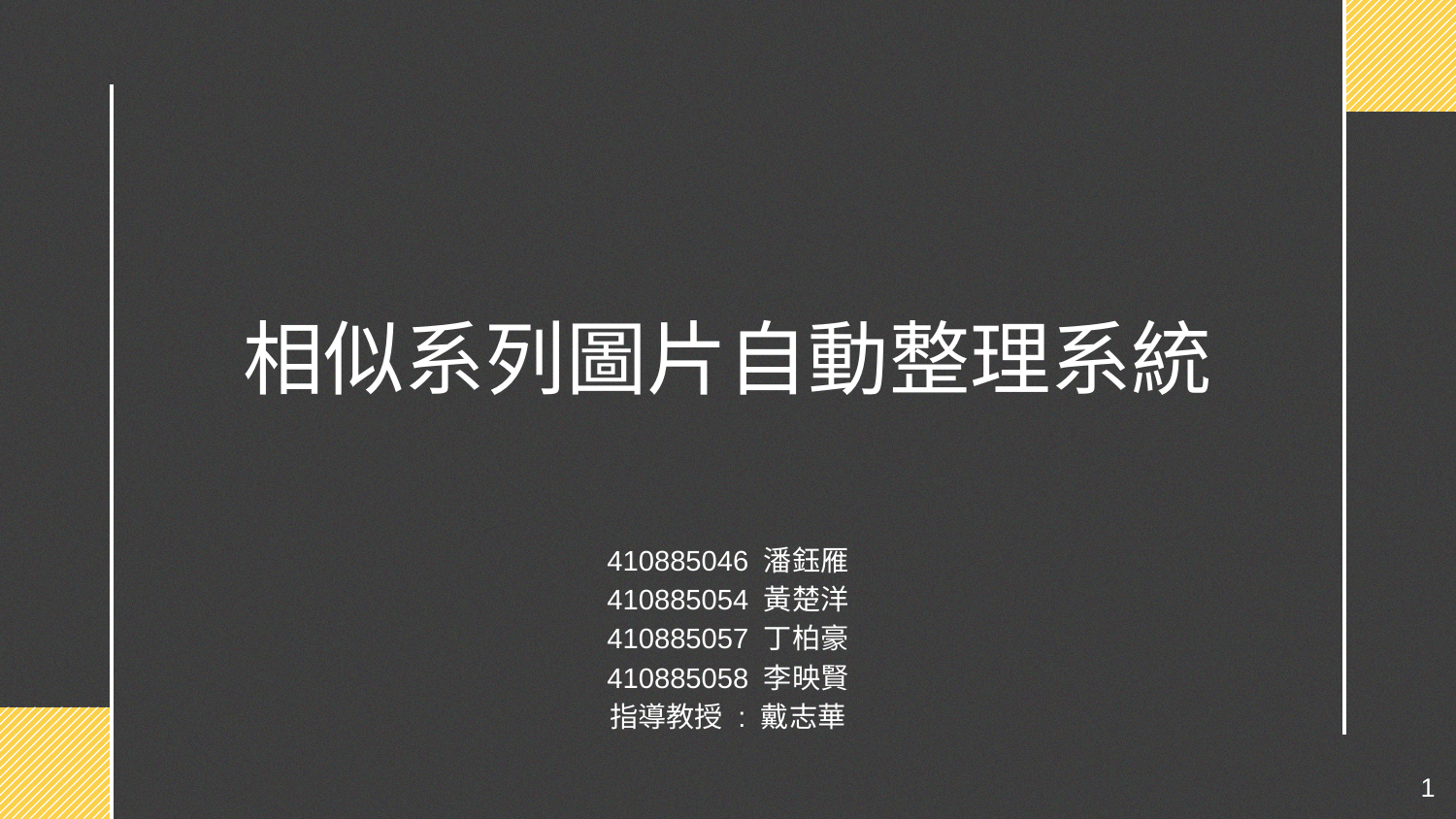

# 相似系列圖片自動整理系統
410885046 潘鈺雁
410885054 黃楚洋
410885057 丁柏豪
410885058 李映賢
指導教授 : 戴志華
1